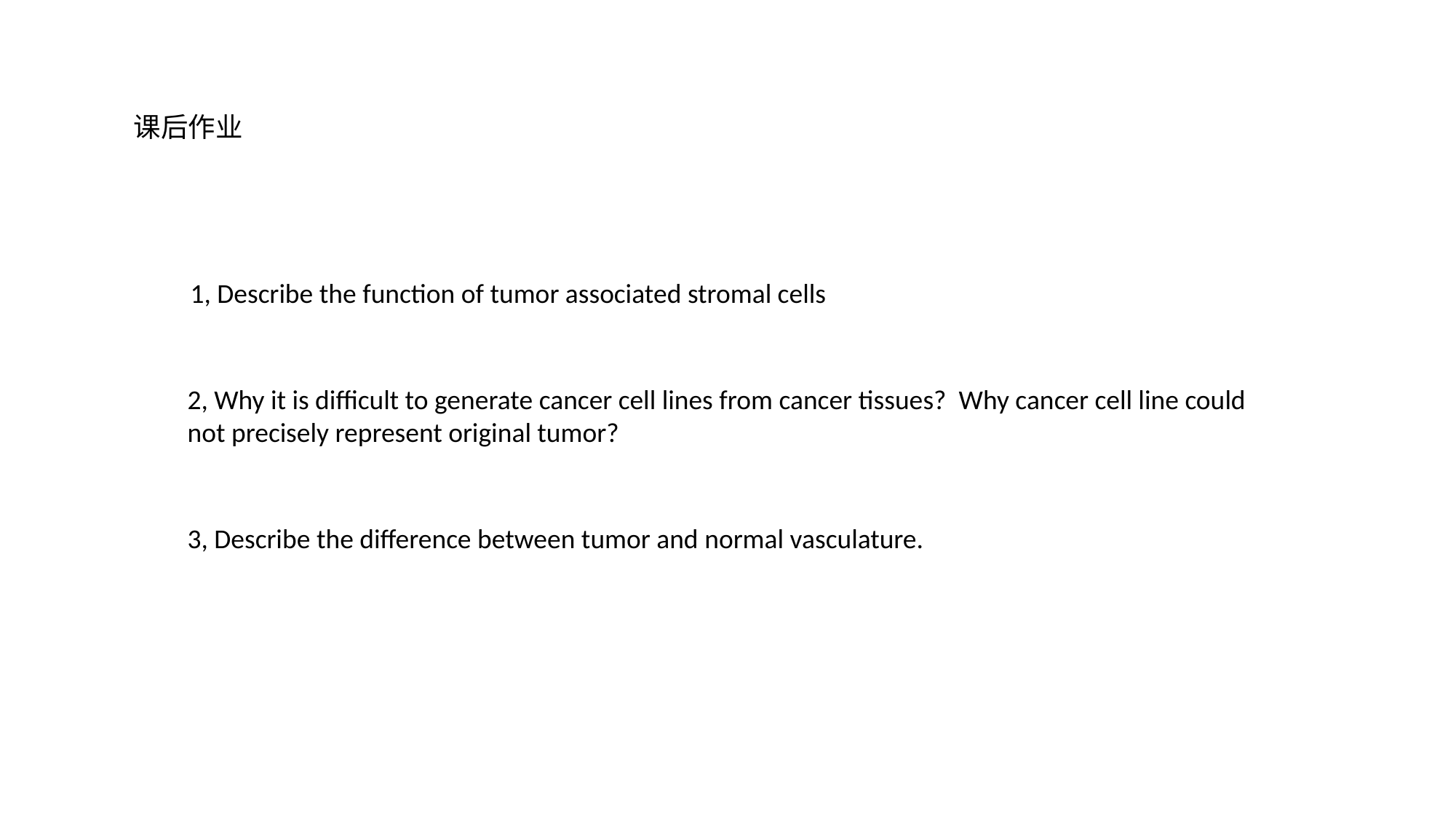

课后作业
1, Describe the function of tumor associated stromal cells
2, Why it is difficult to generate cancer cell lines from cancer tissues?  Why cancer cell line could not precisely represent original tumor?
3, Describe the difference between tumor and normal vasculature.